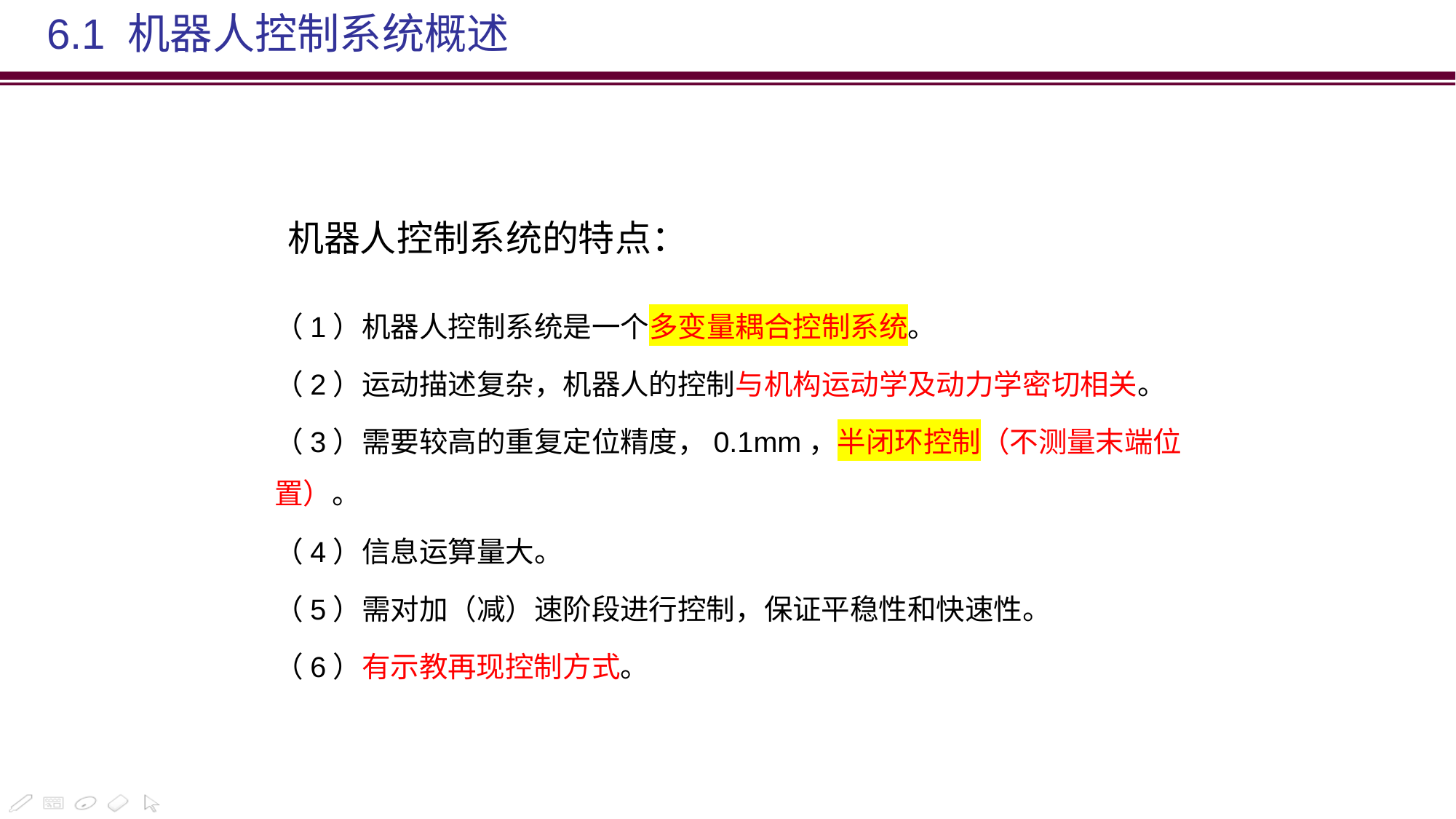

6.1 机器人控制系统概述
机器人控制系统的特点：
（1）机器人控制系统是一个多变量耦合控制系统。
（2）运动描述复杂，机器人的控制与机构运动学及动力学密切相关。
（3）需要较高的重复定位精度，0.1mm，半闭环控制（不测量末端位置）。
（4）信息运算量大。
（5）需对加（减）速阶段进行控制，保证平稳性和快速性。
（6）有示教再现控制方式。

8